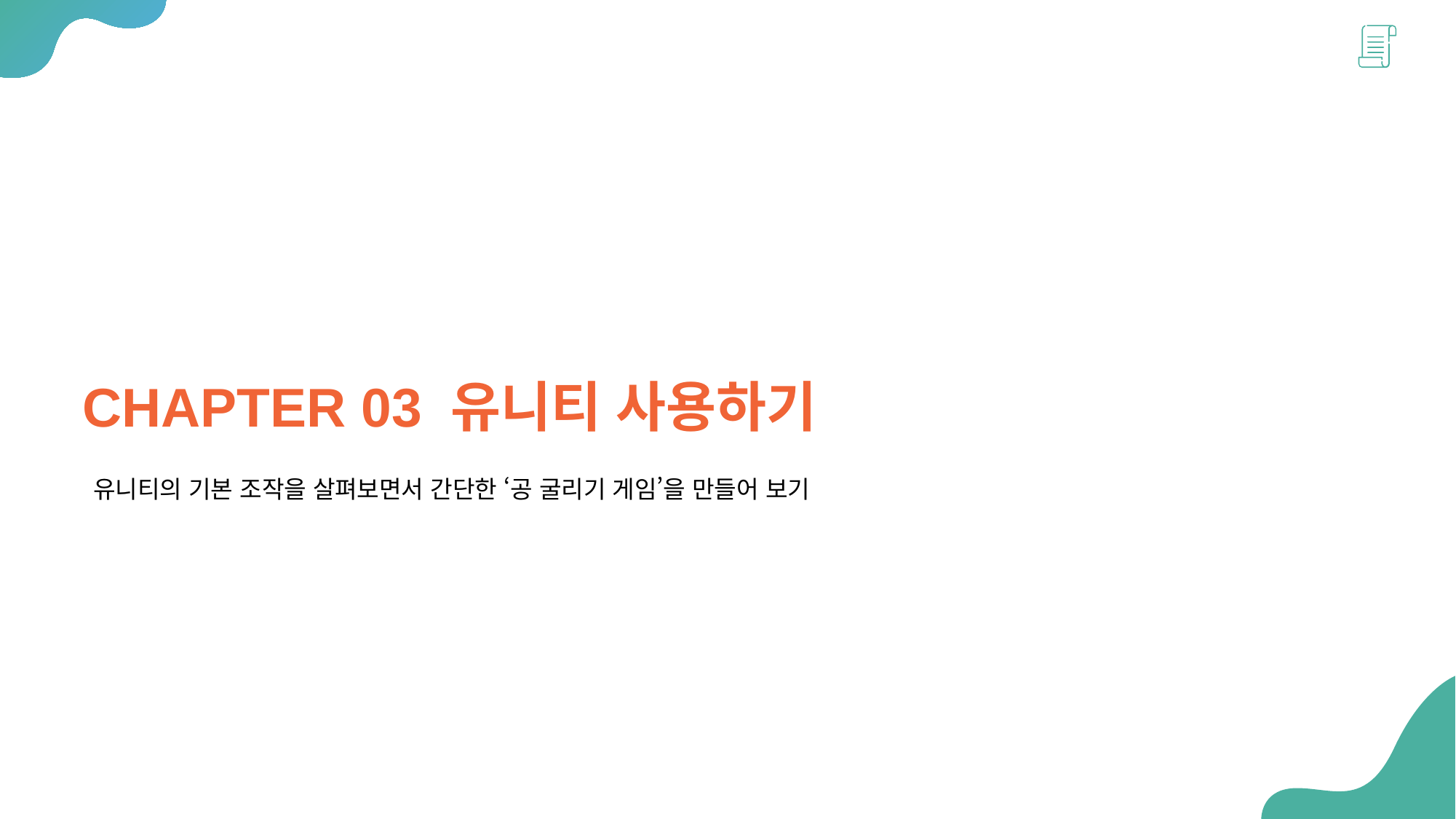

CHAPTER 03 유니티 사용하기
유니티의 기본 조작을 살펴보면서 간단한 ‘공 굴리기 게임’을 만들어 보기